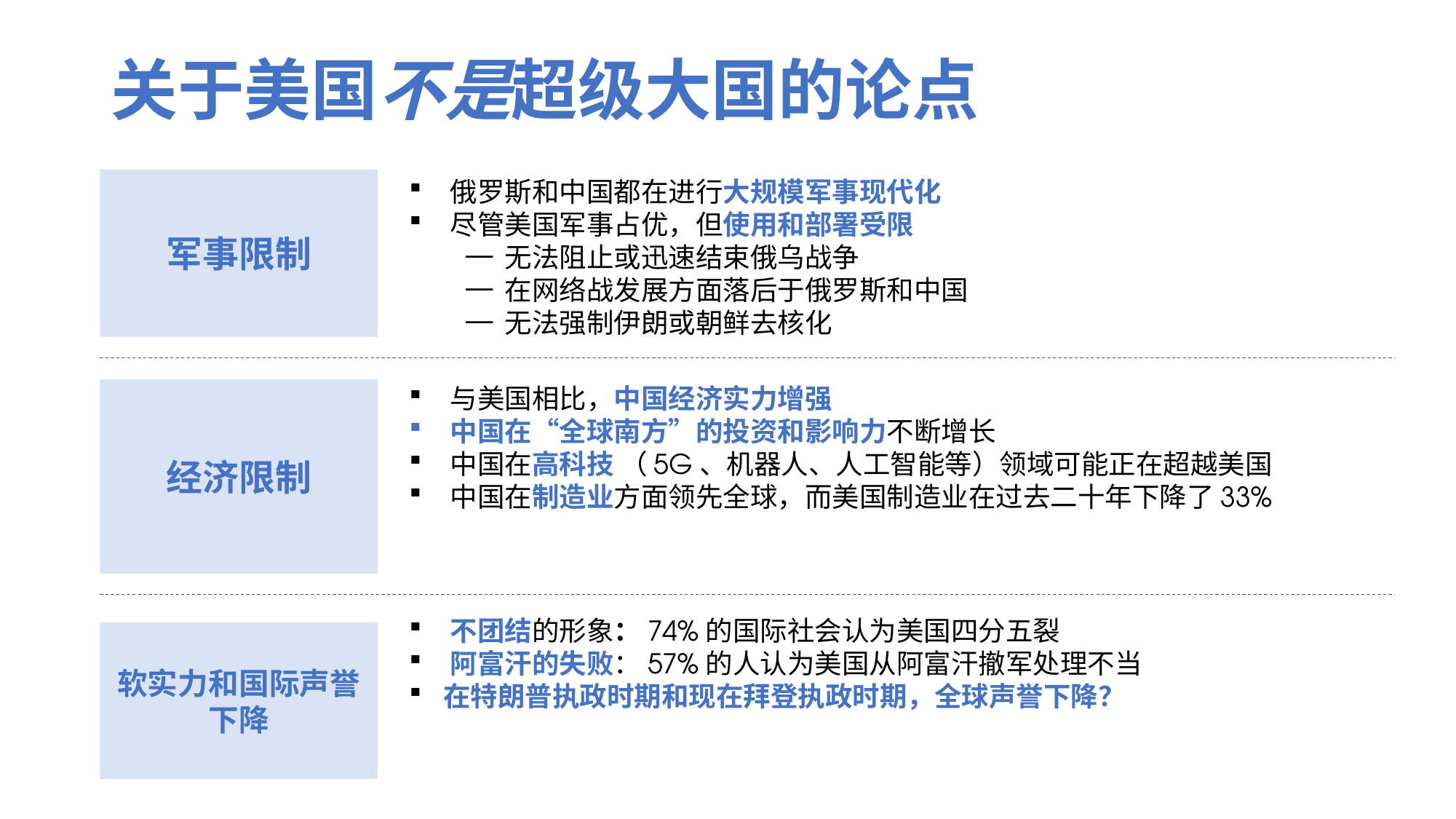

# 关于美国不是超级大国的论点
军事限制
俄罗斯和中国都在进行大规模军事现代化
尽管美国军事占优，但使用和部署受限
无法阻止或迅速结束俄乌战争
在网络战发展方面落后于俄罗斯和中国
无法强制伊朗或朝鲜去核化
与美国相比，中国经济实力增强
中国在“全球南方”的投资和影响力不断增长
中国在高科技 （5G、机器人、人工智能等）领域可能正在超越美国
中国在制造业方面领先全球，而美国制造业在过去二十年下降了33%
经济限制
不团结的形象：74%的国际社会认为美国四分五裂
阿富汗的失败：57%的人认为美国从阿富汗撤军处理不当
在特朗普执政时期和现在拜登执政时期，全球声誉下降？
软实力和国际声誉下降